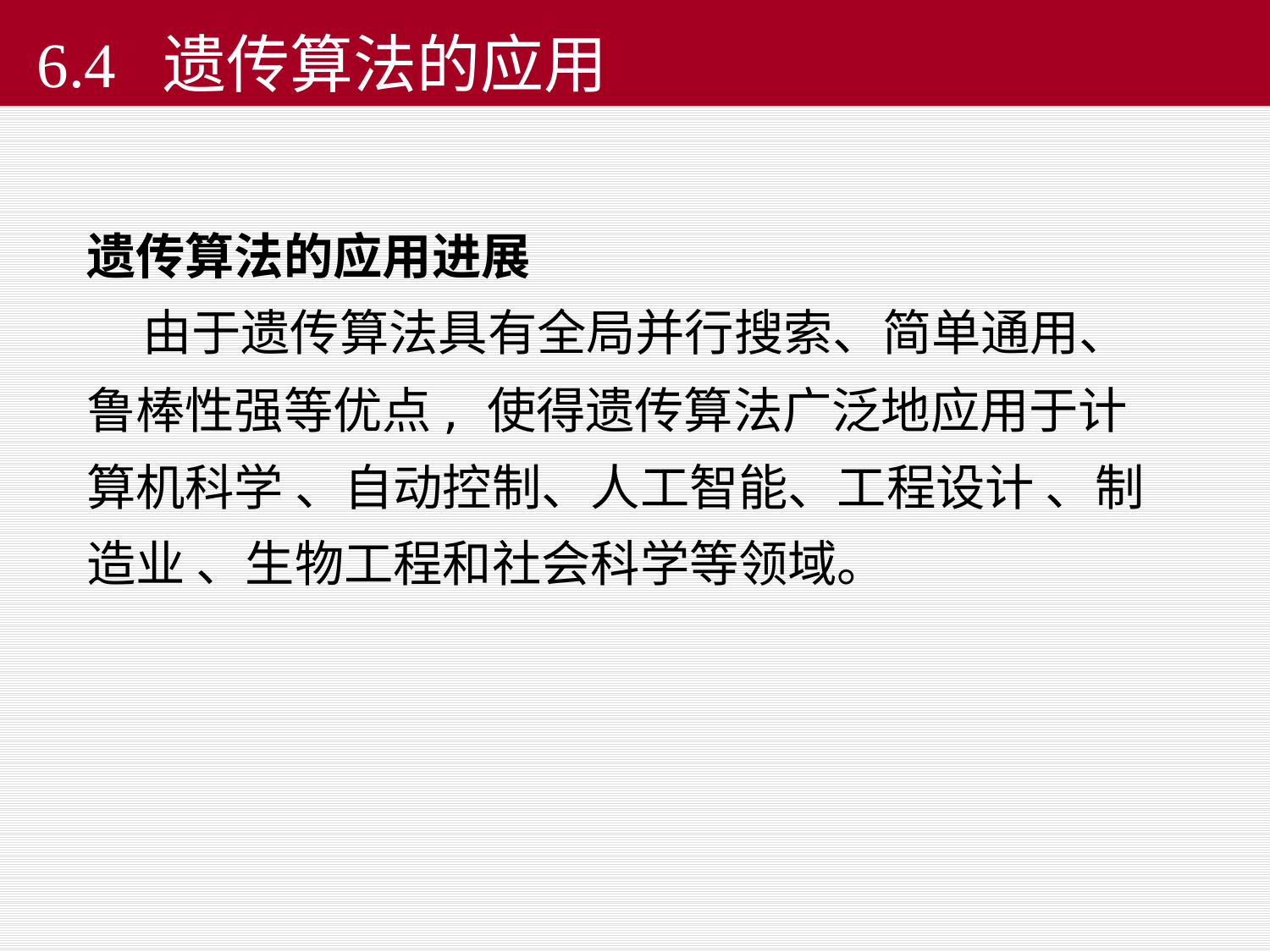

#
6.4  遗传算法的应用
遗传算法的应用进展
    由于遗传算法具有全局并行搜索、简单通用、鲁棒性强等优点, 使得遗传算法广泛地应用于计算机科学 、自动控制、人工智能、工程设计 、制造业 、生物工程和社会科学等领域。

144